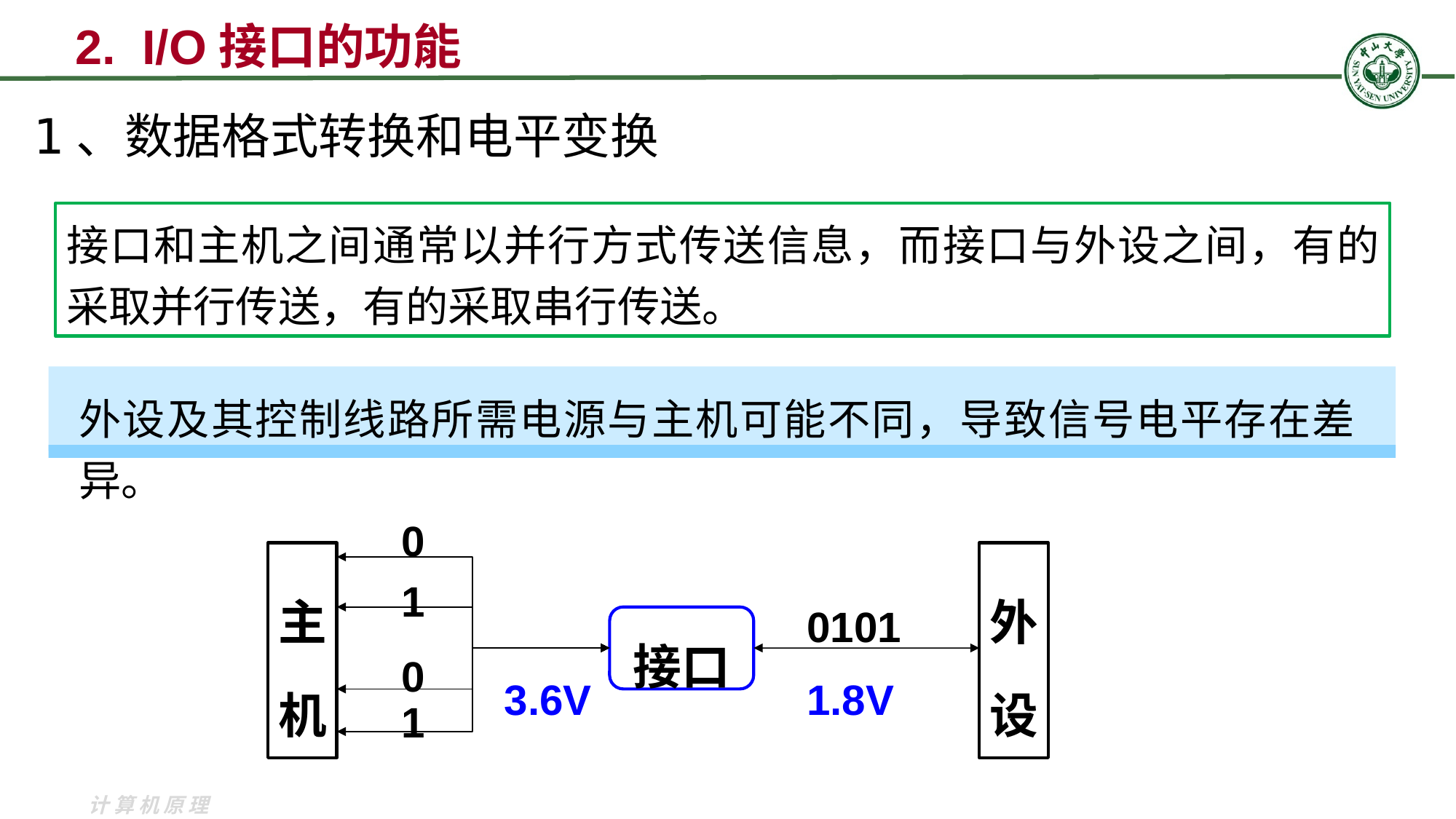

# 2.  I/O接口的功能
1、数据格式转换和电平变换
接口和主机之间通常以并行方式传送信息，而接口与外设之间，有的采取并行传送，有的采取串行传送。

外设及其控制线路所需电源与主机可能不同，导致信号电平存在差异。
0
1
主机
外设
0101
接口
0
3.6V
1.8V
1